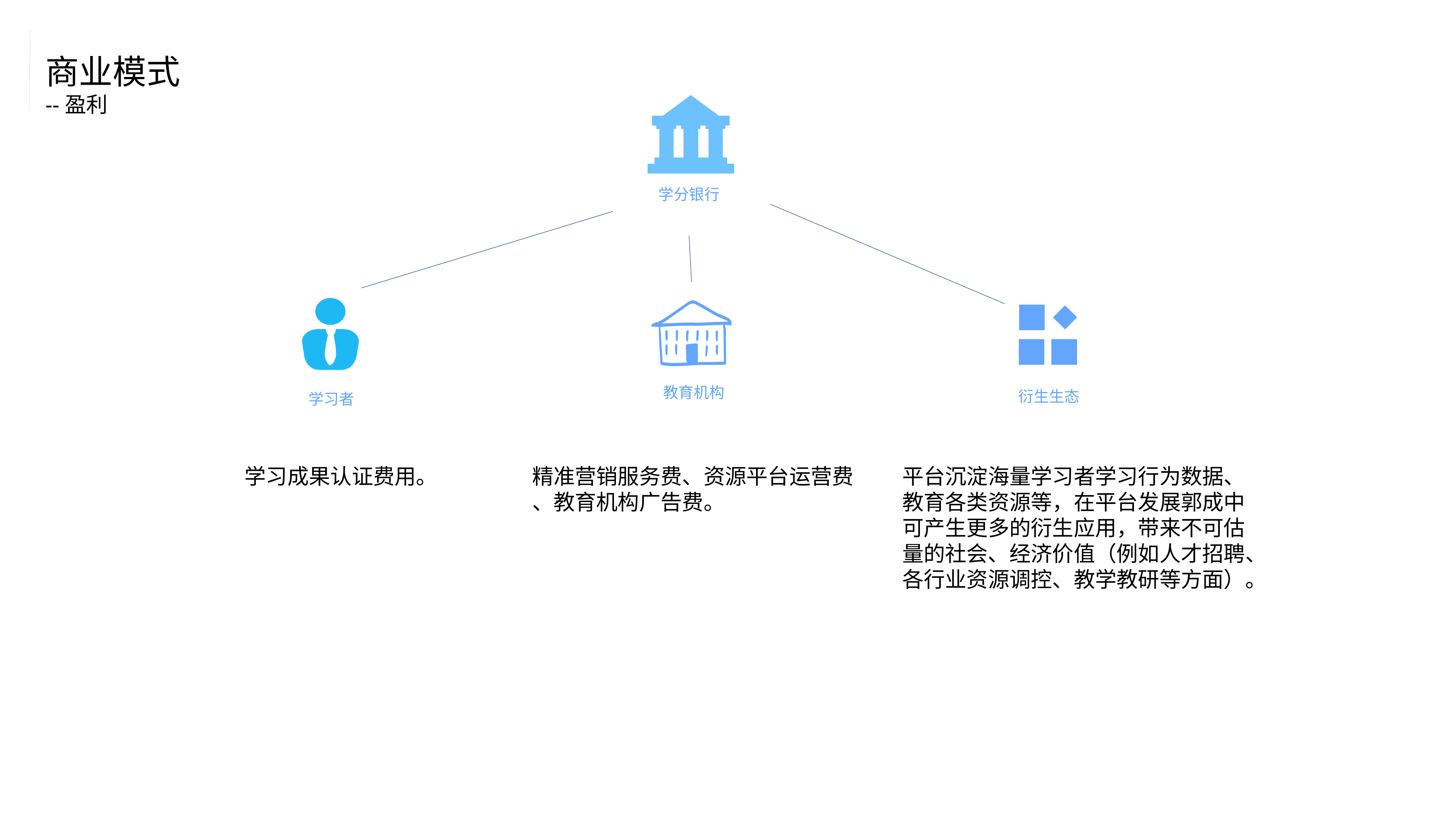

商业模式
--盈利

学分银行

     学习者

  教育机构

  衍生生态
学习成果认证费用。
精准营销服务费、资源平台运营费
、教育机构广告费。
平台沉淀海量学习者学习行为数据、教育各类资源等，在平台发展郭成中可产生更多的衍生应用，带来不可估量的社会、经济价值（例如人才招聘、各行业资源调控、教学教研等方面）。